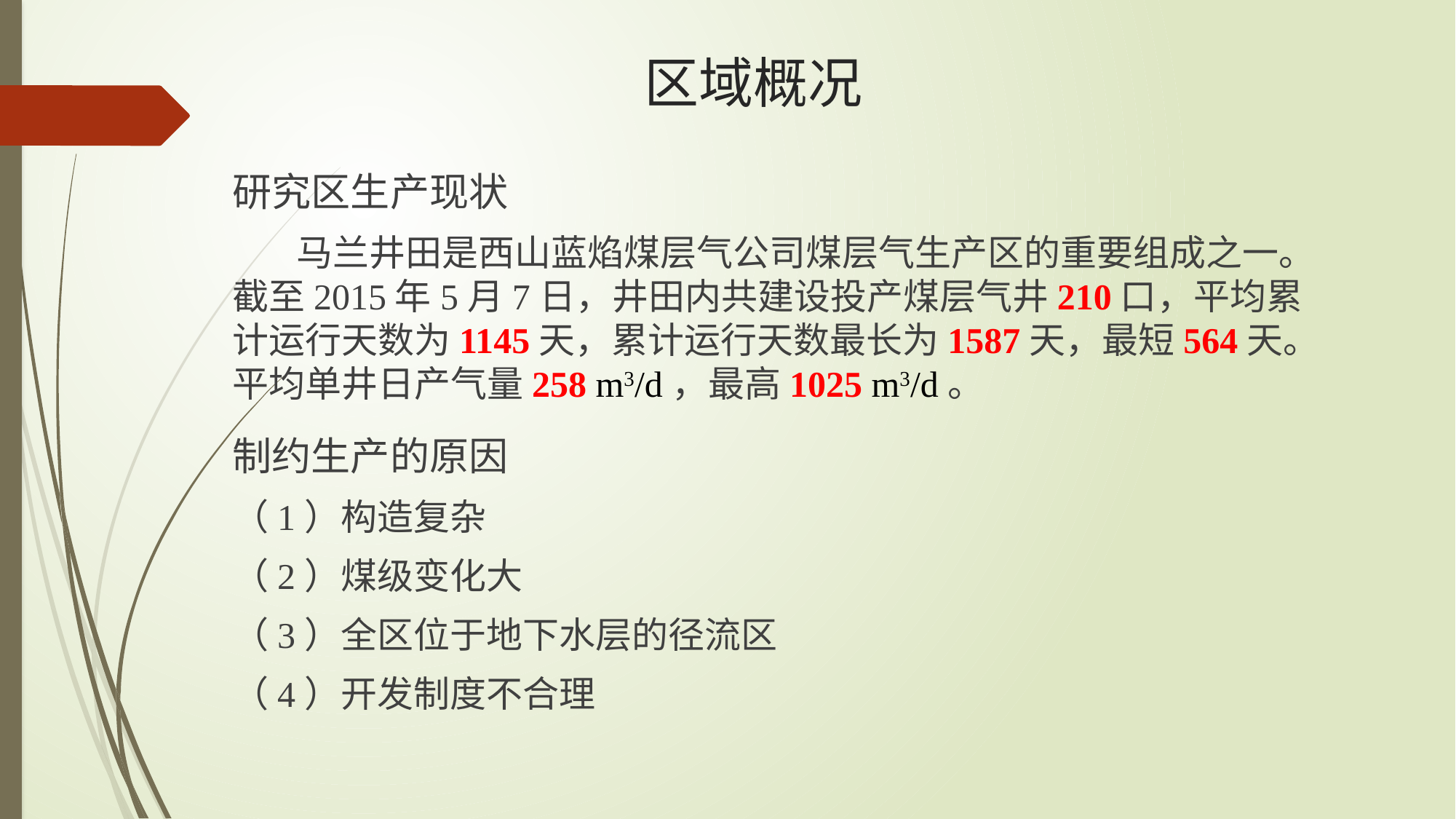

# 区域概况
研究区生产现状
马兰井田是西山蓝焰煤层气公司煤层气生产区的重要组成之一。截至2015年5月7日，井田内共建设投产煤层气井210口，平均累计运行天数为1145天，累计运行天数最长为1587天，最短564天。平均单井日产气量258 m3/d，最高1025 m3/d。
制约生产的原因
（1）构造复杂
（2）煤级变化大
（3）全区位于地下水层的径流区
（4）开发制度不合理